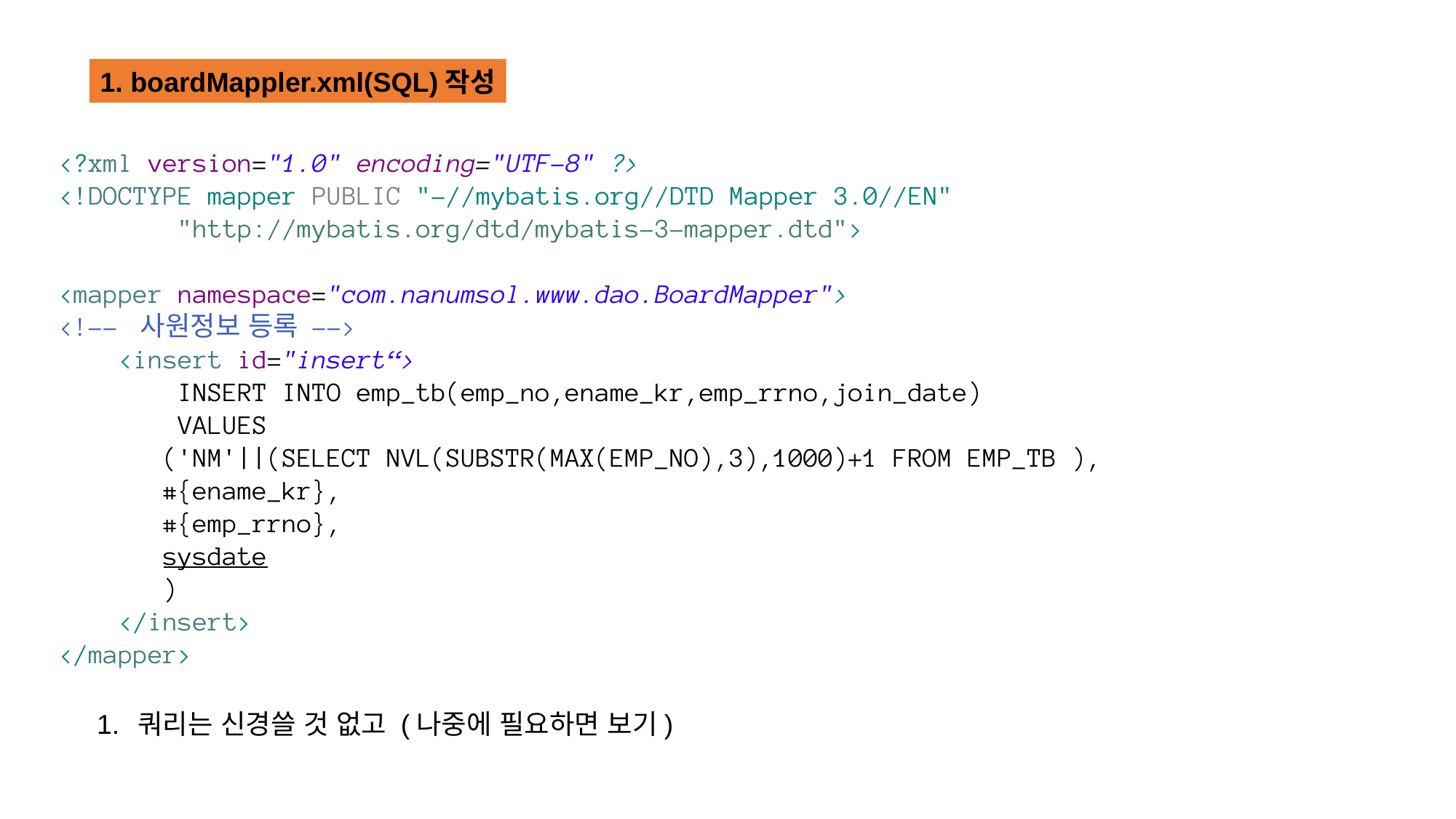

1. boardMappler.xml(SQL)작성
<?xml version="1.0" encoding="UTF-8" ?>
<!DOCTYPE mapper PUBLIC "-//mybatis.org//DTD Mapper 3.0//EN"
        "http://mybatis.org/dtd/mybatis-3-mapper.dtd">

<mapper namespace="com.nanumsol.www.dao.BoardMapper">
<!-- 사원정보 등록 -->
    <insert id="insert“>
        INSERT INTO emp_tb(emp_no,ename_kr,emp_rrno,join_date)
        VALUES
       ('NM'||(SELECT NVL(SUBSTR(MAX(EMP_NO),3),1000)+1 FROM EMP_TB ),
       #{ename_kr},
       #{emp_rrno},
       sysdate
       )
    </insert>
</mapper>
쿼리는 신경쓸 것 없고 (나중에 필요하면 보기)